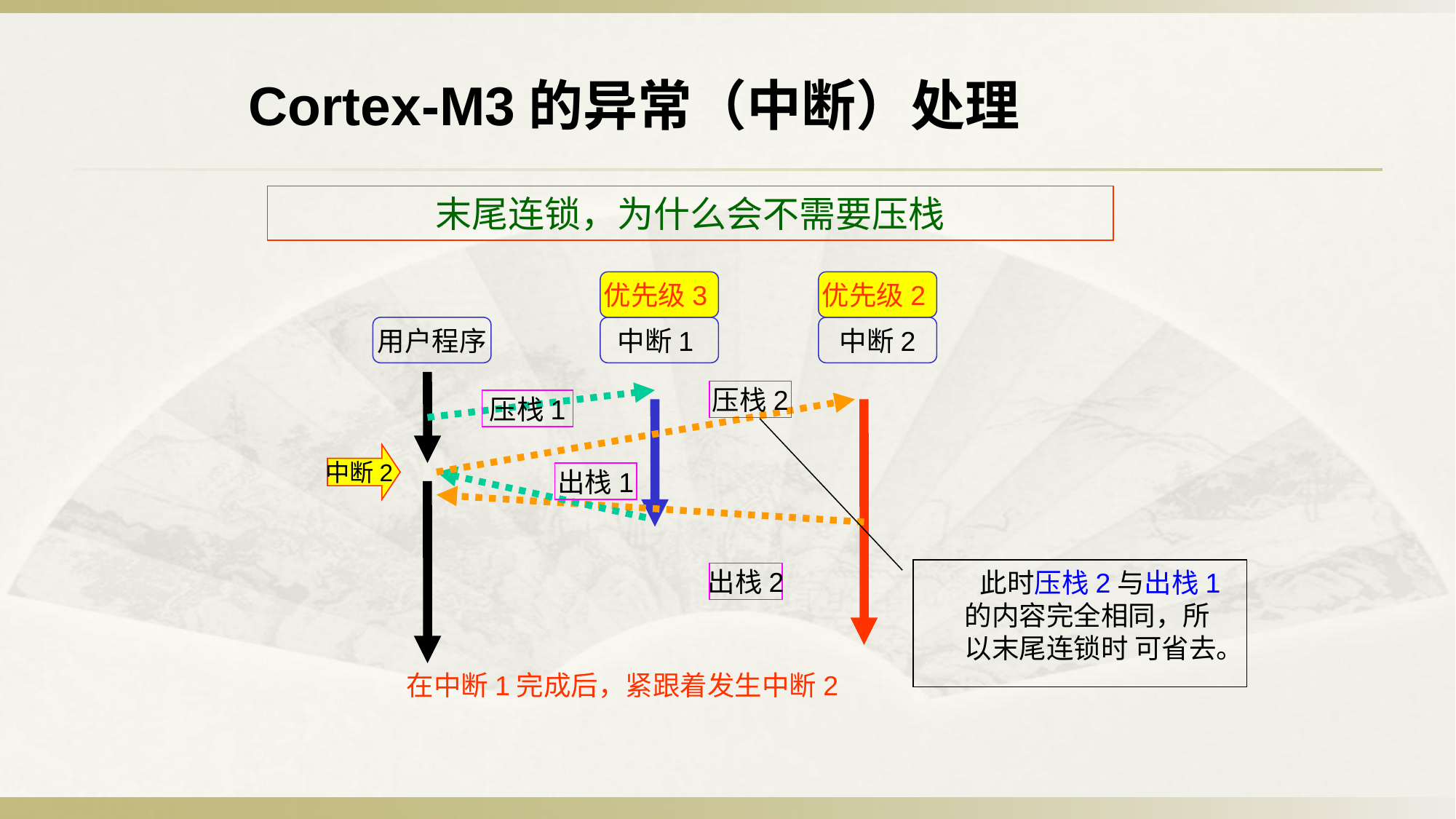

Cortex-M3的异常（中断）处理
末尾连锁，为什么会不需要压栈
优先级3
优先级2
用户程序
中断1
中断2

压栈2
压栈1

中断1
中断2
出栈1

        此时压栈2与出栈1的内容完全相同，所以末尾连锁时 可省去。
出栈2
在中断1完成后，紧跟着发生中断2